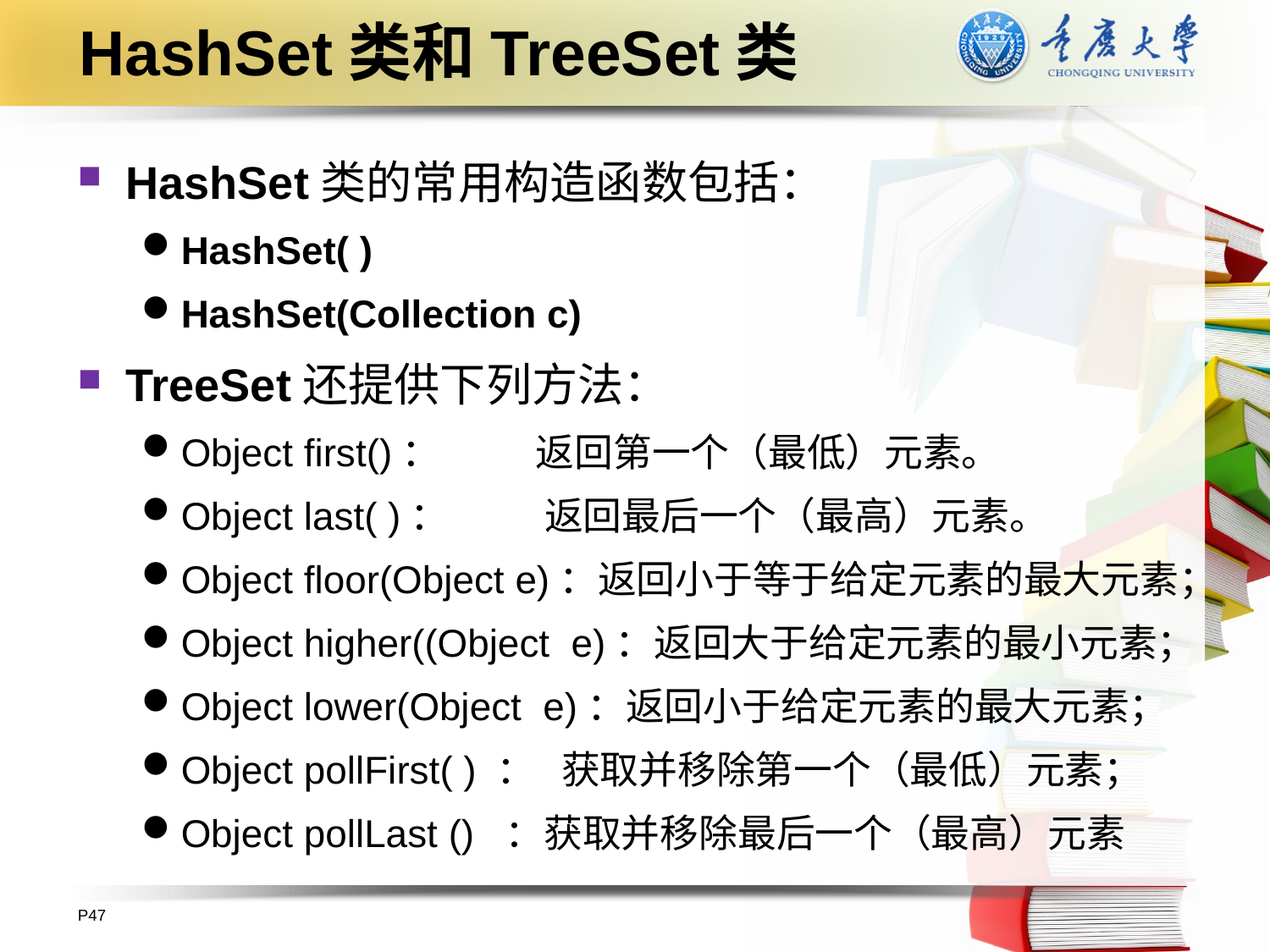

# HashSet类和TreeSet类
HashSet类的常用构造函数包括：
HashSet( )
HashSet(Collection c)
TreeSet还提供下列方法：
Object first()：           返回第一个（最低）元素。
Object last( )：           返回最后一个（最高）元素。
Object floor(Object e)：返回小于等于给定元素的最大元素；
Object higher((Object  e)：返回大于给定元素的最小元素；
Object lower(Object  e)：返回小于给定元素的最大元素；
Object pollFirst( ) ：   获取并移除第一个（最低）元素；
Object pollLast ()  ：获取并移除最后一个（最高）元素

P47